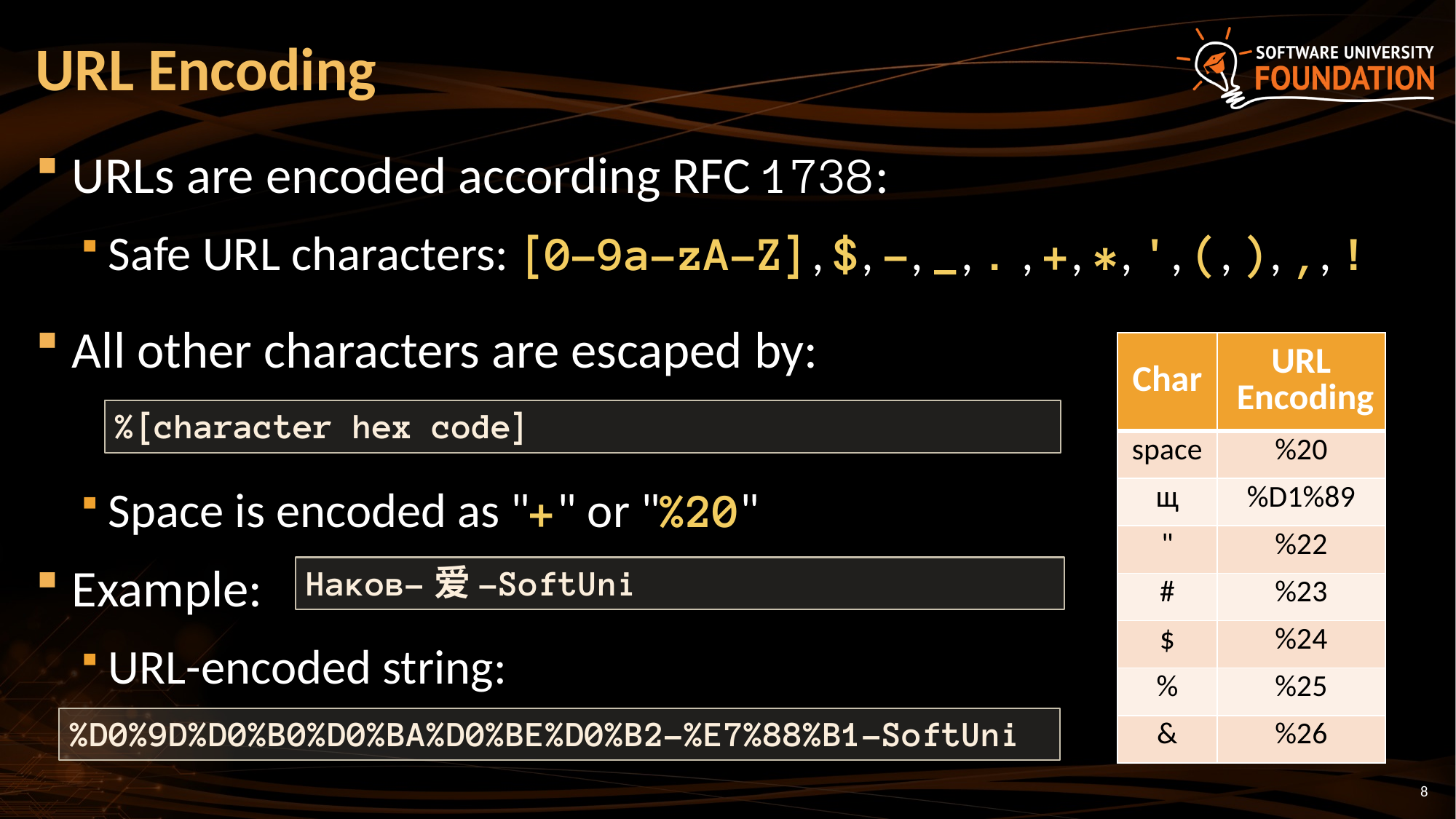

# URL Encoding
URLs are encoded according RFC 1738:
Safe URL characters: [0-9a-zA-Z], $, -, _, . , +, *, ', (, ), ,, !
All other characters are escaped by:

Space is encoded as "+" or "%20"
Example:
URL-encoded string:
| Char | URL Encoding |
| --- | --- |
| space | %20 |
| щ | %D1%89 |
| " | %22 |
| # | %23 |
| $ | %24 |
| % | %25 |
| & | %26 |
%[character hex code]
Наков-爱-SoftUni
%D0%9D%D0%B0%D0%BA%D0%BE%D0%B2-%E7%88%B1-SoftUni
8